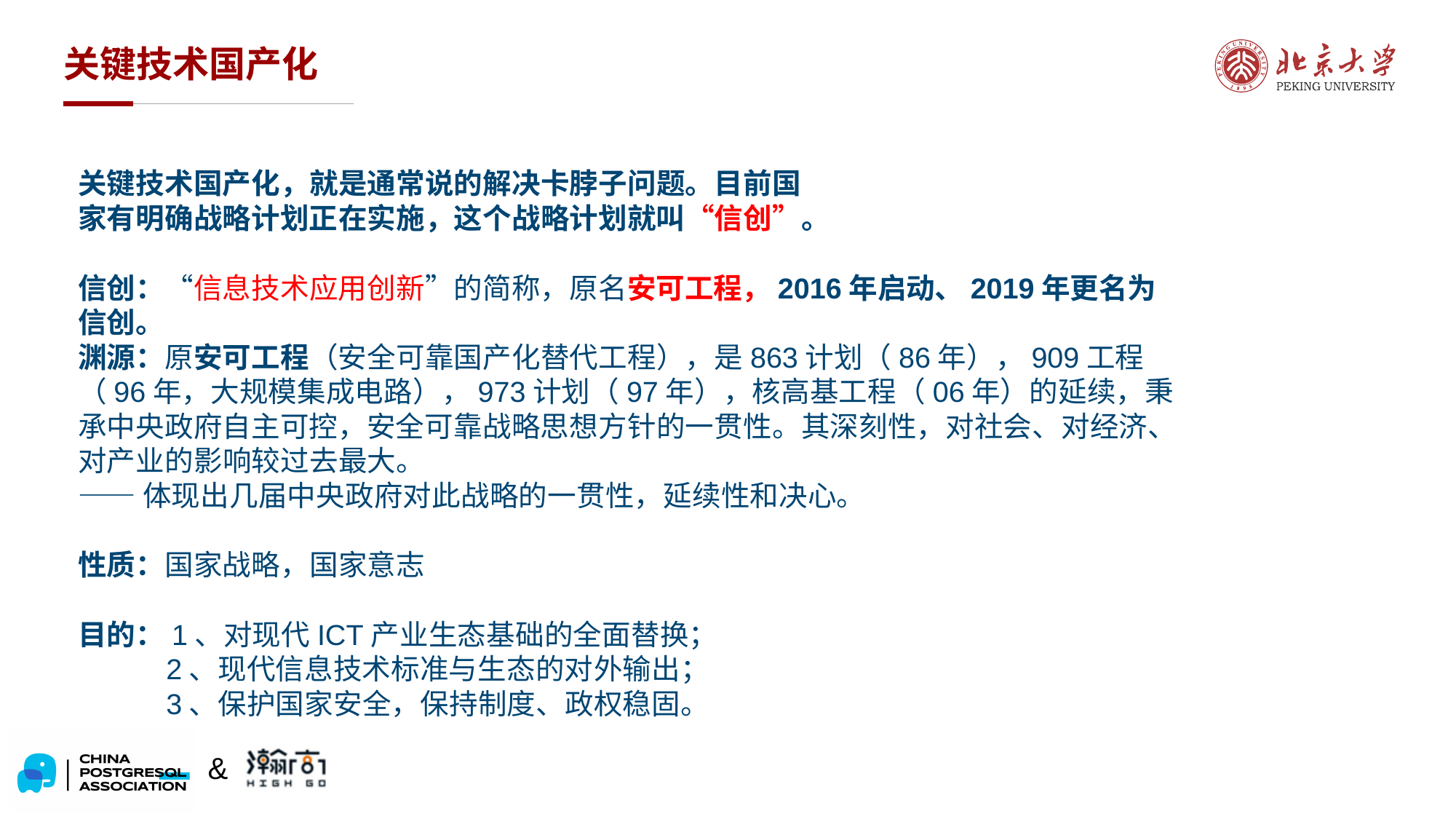

# 关键技术国产化
关键技术国产化，就是通常说的解决卡脖子问题。目前国家有明确战略计划正在实施，这个战略计划就叫“信创”。
信创：“信息技术应用创新”的简称，原名安可工程，2016年启动、2019年更名为信创。
渊源：原安可工程（安全可靠国产化替代工程），是863计划（86年），909工程（96年，大规模集成电路），973计划（97年），核高基工程（06年）的延续，秉承中央政府自主可控，安全可靠战略思想方针的一贯性。其深刻性，对社会、对经济、对产业的影响较过去最大。
——体现出几届中央政府对此战略的一贯性，延续性和决心。

性质：国家战略，国家意志

目的：1、对现代ICT产业生态基础的全面替换；
           2、现代信息技术标准与生态的对外输出；
           3、保护国家安全，保持制度、政权稳固。